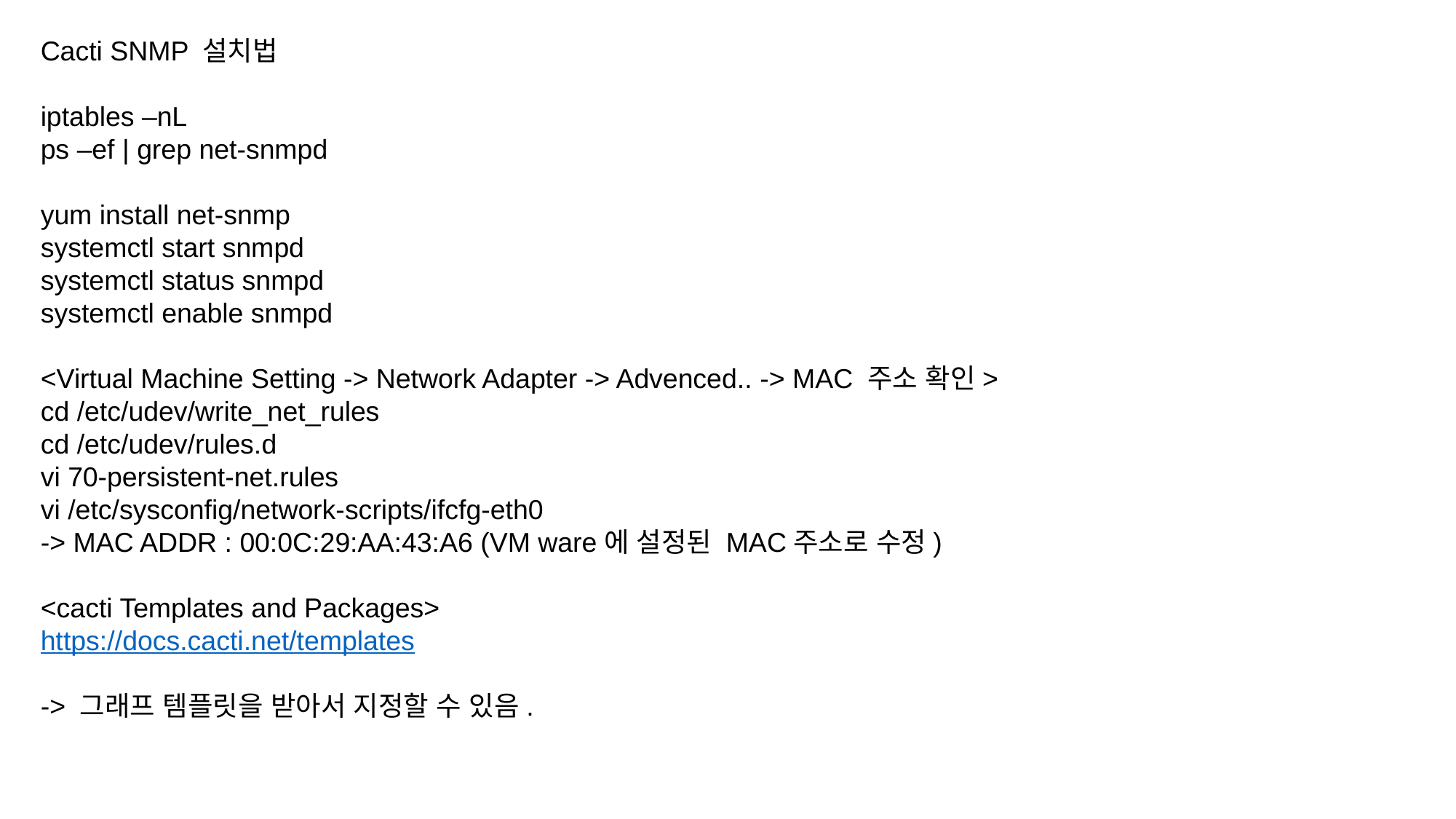

Cacti SNMP 설치법

iptables –nL
ps –ef | grep net-snmpd

yum install net-snmp
systemctl start snmpd
systemctl status snmpd
systemctl enable snmpd

<Virtual Machine Setting -> Network Adapter -> Advenced.. -> MAC 주소 확인>
cd /etc/udev/write_net_rules
cd /etc/udev/rules.d
vi 70-persistent-net.rules
vi /etc/sysconfig/network-scripts/ifcfg-eth0
-> MAC ADDR : 00:0C:29:AA:43:A6 (VM ware에 설정된 MAC주소로 수정)

<cacti Templates and Packages>
https://docs.cacti.net/templates

-> 그래프 템플릿을 받아서 지정할 수 있음.